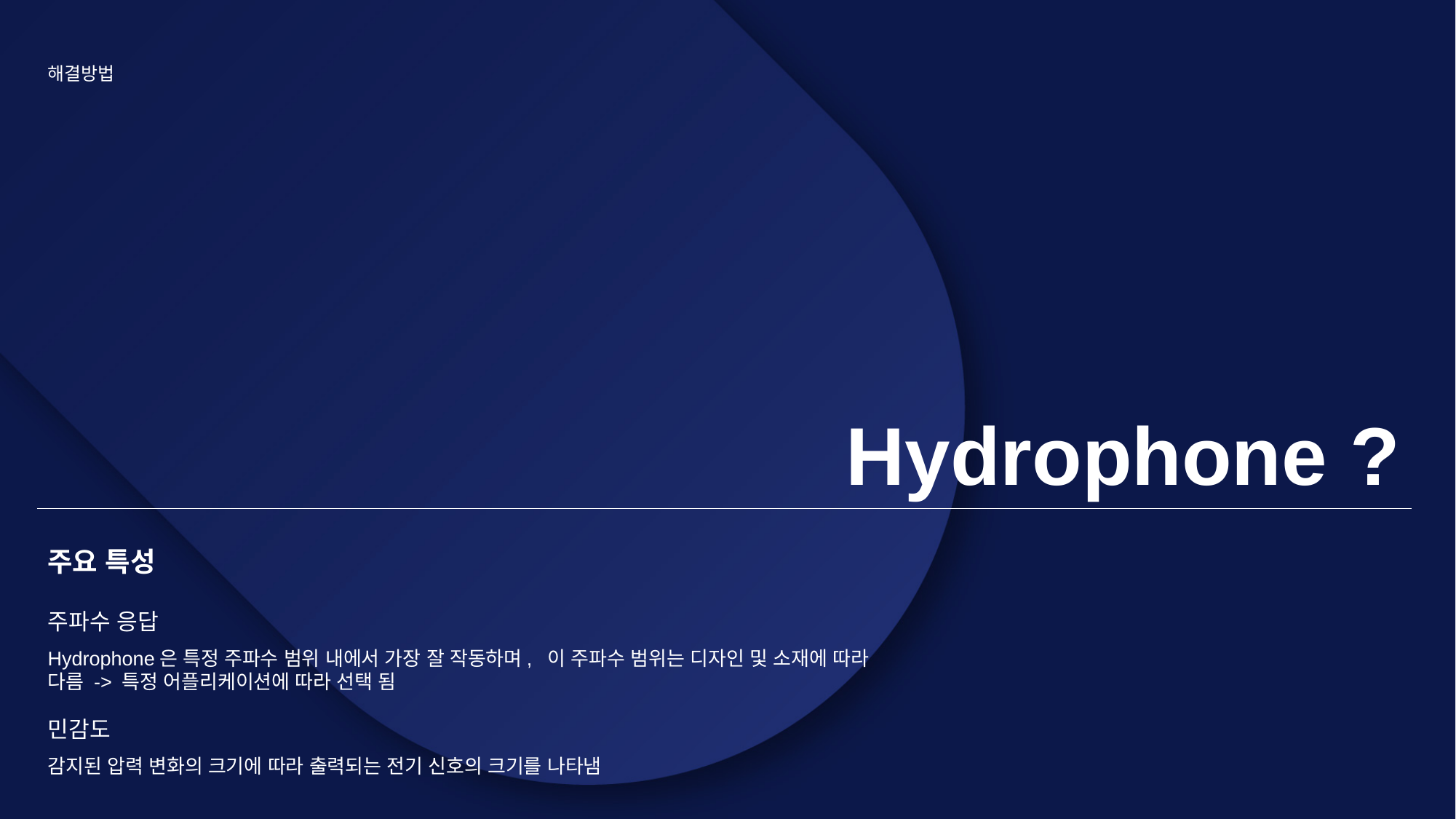

해결방법

Hydrophone ?
주요 특성
주파수 응답
Hydrophone은 특정 주파수 범위 내에서 가장 잘 작동하며,  이 주파수 범위는 디자인 및 소재에 따라 다름 -> 특정 어플리케이션에 따라 선택 됨
민감도
감지된 압력 변화의 크기에 따라 출력되는 전기 신호의 크기를 나타냄